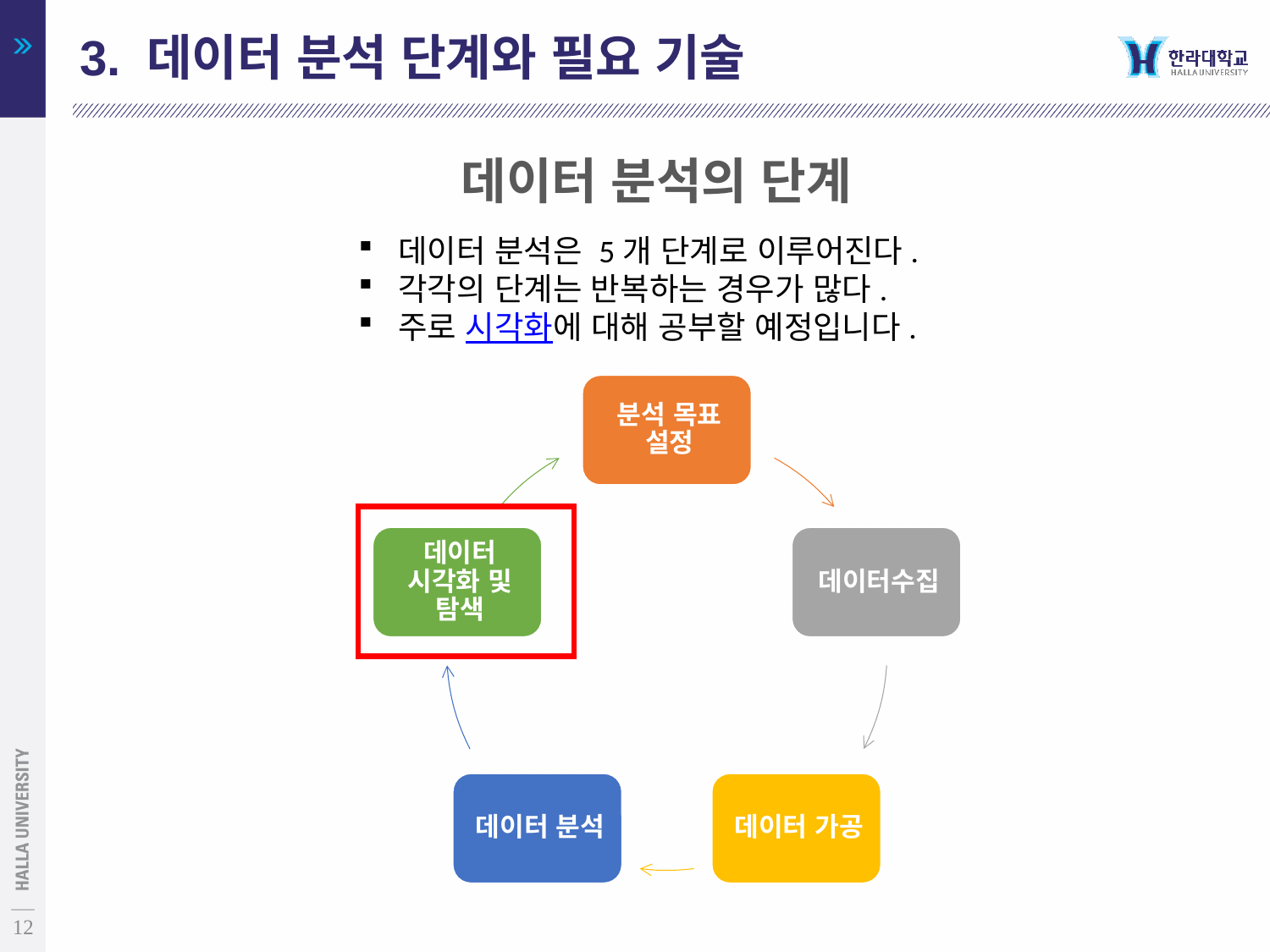

3. 데이터 분석 단계와 필요 기술
데이터 분석의 단계
데이터 분석은 5개 단계로 이루어진다.
각각의 단계는 반복하는 경우가 많다.
주로 시각화에 대해 공부할 예정입니다.
분석 목표 설정
데이터수집
데이터 가공
데이터 분석
데이터 시각화 및 탐색

12